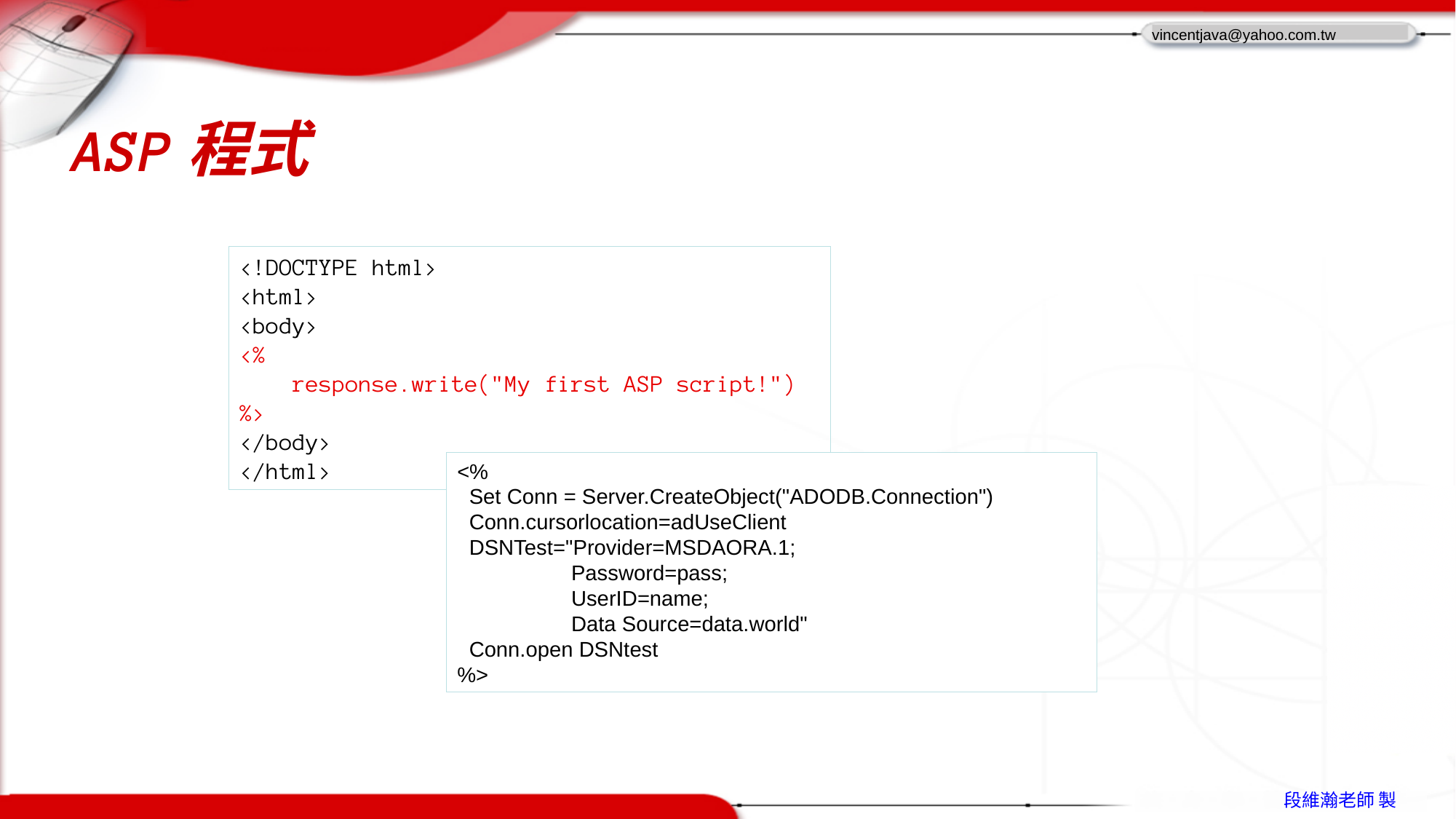

# ASP程式
<!DOCTYPE html>
<html>
<body>
<%
    response.write("My first ASP script!")
%>
</body>
</html>
<%
  Set Conn = Server.CreateObject("ADODB.Connection")
  Conn.cursorlocation=adUseClient
  DSNTest="Provider=MSDAORA.1;
                   Password=pass;
                   UserID=name;
                   Data Source=data.world"
  Conn.open DSNtest
%>